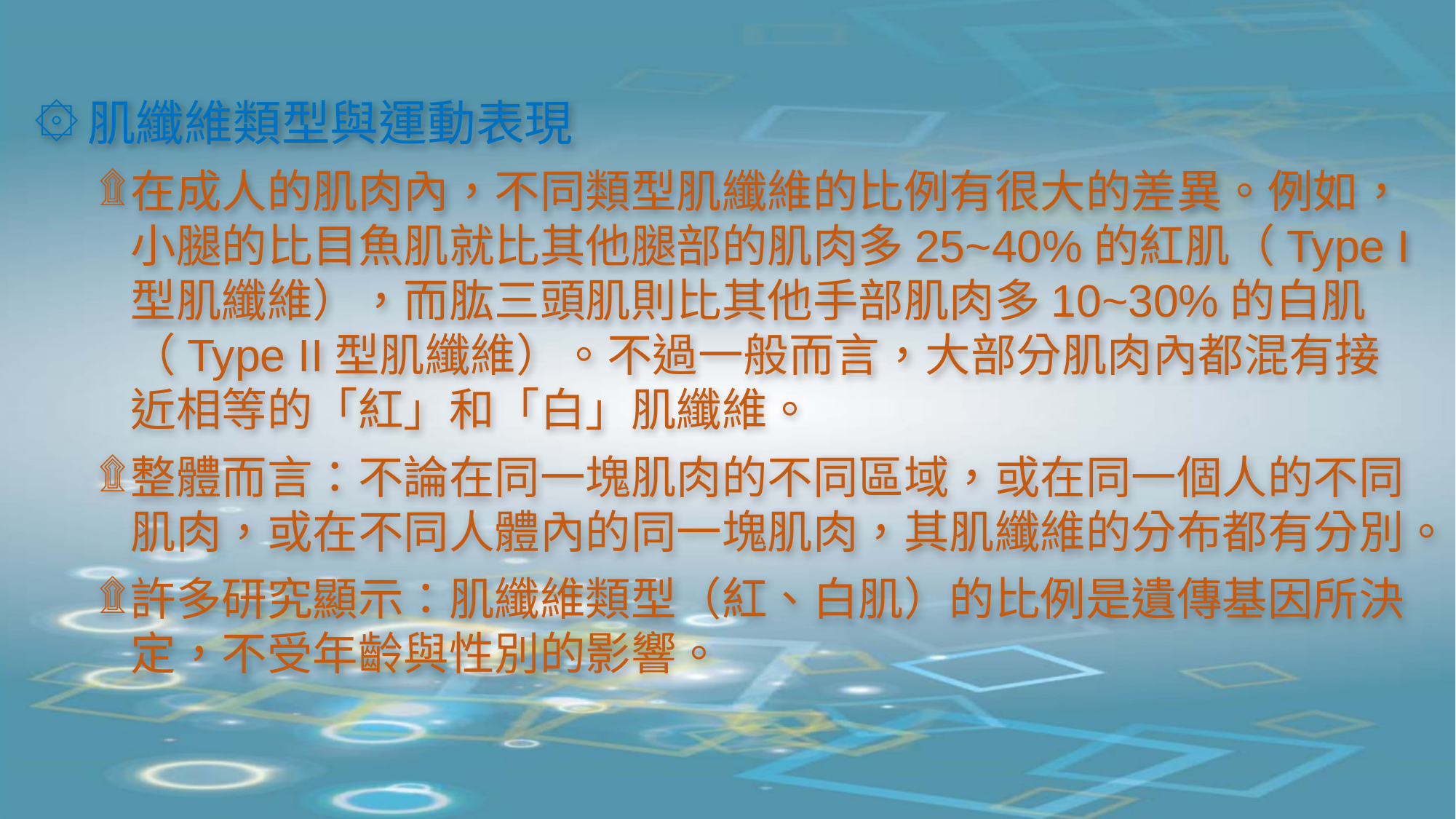

肌纖維類型與運動表現
在成人的肌肉內，不同類型肌纖維的比例有很大的差異。例如，小腿的比目魚肌就比其他腿部的肌肉多25~40%的紅肌（Type I型肌纖維），而肱三頭肌則比其他手部肌肉多10~30%的白肌（Type II型肌纖維）。不過一般而言，大部分肌肉內都混有接近相等的「紅」和「白」肌纖維。
整體而言：不論在同一塊肌肉的不同區域，或在同一個人的不同肌肉，或在不同人體內的同一塊肌肉，其肌纖維的分布都有分別。
許多研究顯示：肌纖維類型（紅、白肌）的比例是遺傳基因所決定，不受年齡與性別的影響。